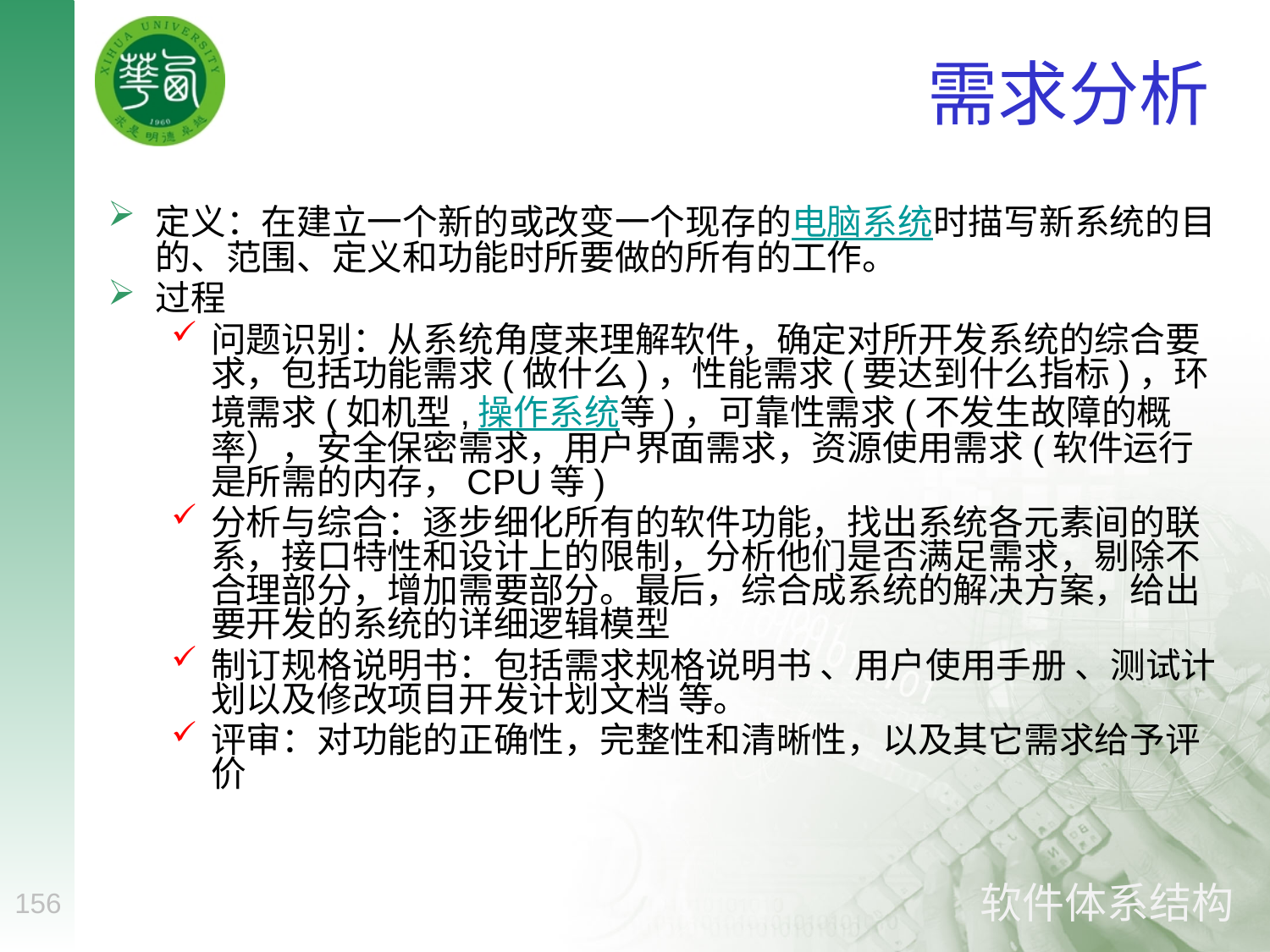

# 需求分析
定义：在建立一个新的或改变一个现存的电脑系统时描写新系统的目的、范围、定义和功能时所要做的所有的工作。
过程
问题识别：从系统角度来理解软件，确定对所开发系统的综合要求，包括功能需求(做什么)，性能需求(要达到什么指标)，环境需求(如机型,操作系统等)，可靠性需求(不发生故障的概率），安全保密需求，用户界面需求，资源使用需求(软件运行是所需的内存，CPU等)
分析与综合：逐步细化所有的软件功能，找出系统各元素间的联系，接口特性和设计上的限制，分析他们是否满足需求，剔除不合理部分，增加需要部分。最后，综合成系统的解决方案，给出要开发的系统的详细逻辑模型
制订规格说明书：包括需求规格说明书 、用户使用手册 、测试计划以及修改项目开发计划文档 等。
评审：对功能的正确性，完整性和清晰性，以及其它需求给予评价
156